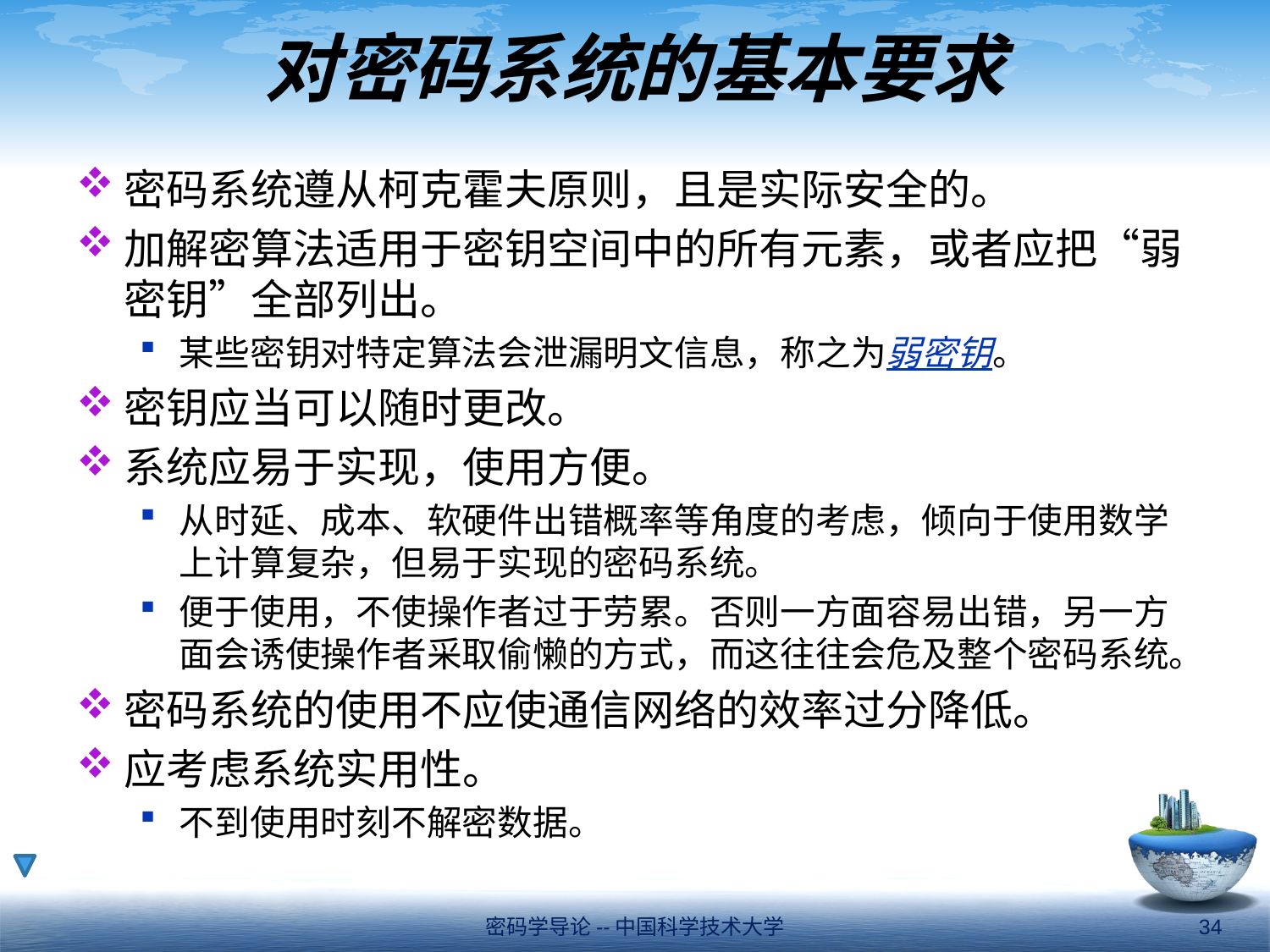

# 对密码系统的基本要求
密码系统遵从柯克霍夫原则，且是实际安全的。
加解密算法适用于密钥空间中的所有元素，或者应把“弱密钥”全部列出。
某些密钥对特定算法会泄漏明文信息，称之为弱密钥。
密钥应当可以随时更改。
系统应易于实现，使用方便。
从时延、成本、软硬件出错概率等角度的考虑，倾向于使用数学上计算复杂，但易于实现的密码系统。
便于使用，不使操作者过于劳累。否则一方面容易出错，另一方面会诱使操作者采取偷懒的方式，而这往往会危及整个密码系统。
密码系统的使用不应使通信网络的效率过分降低。
应考虑系统实用性。
不到使用时刻不解密数据。

密码学导论--中国科学技术大学
34